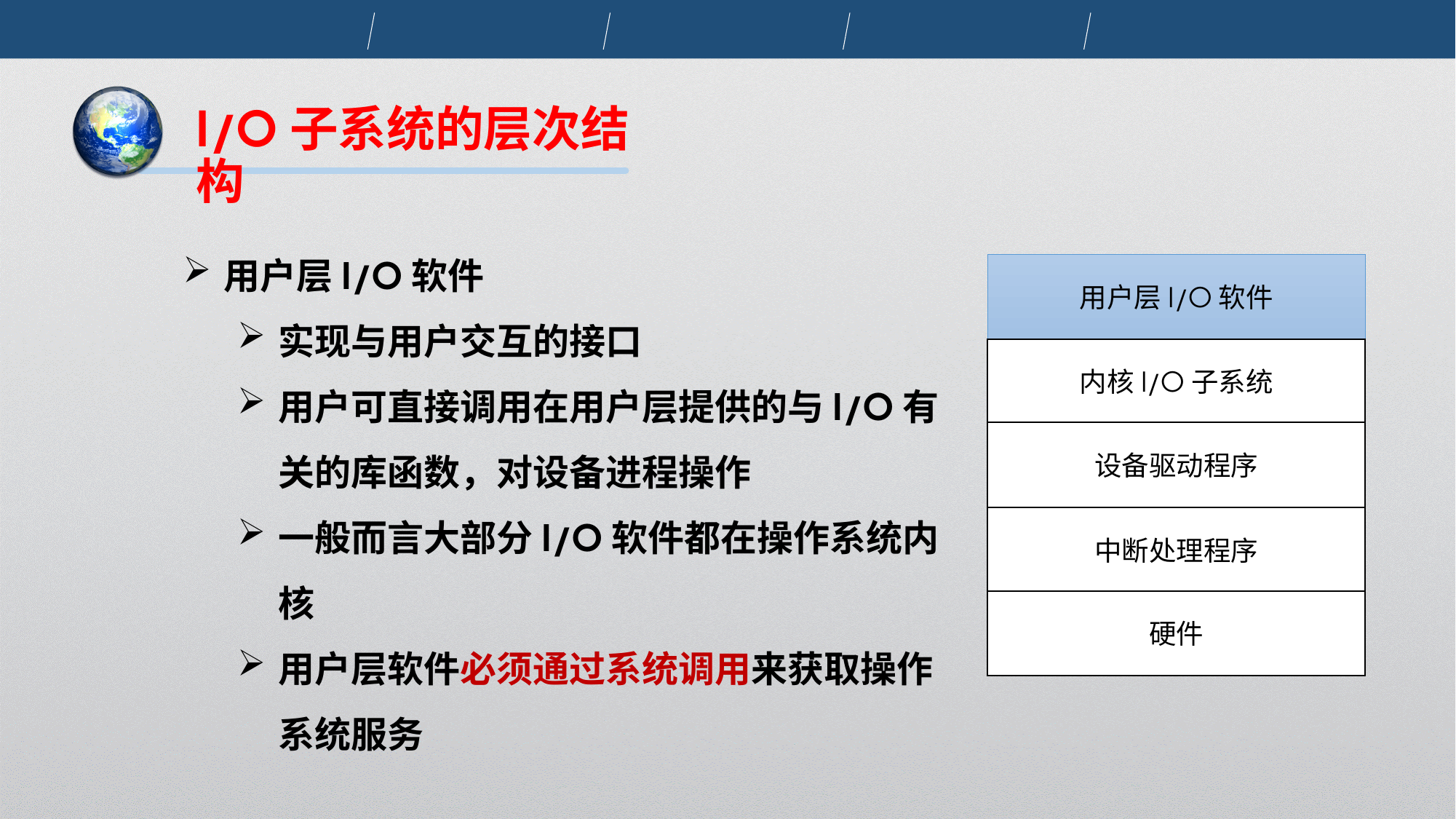

I/O子系统的层次结构
用户层I/O软件
实现与用户交互的接口
用户可直接调用在用户层提供的与I/O有关的库函数，对设备进程操作
一般而言大部分I/O软件都在操作系统内核
用户层软件必须通过系统调用来获取操作系统服务
用户层I/O软件
内核I/O子系统
设备驱动程序
中断处理程序
硬件